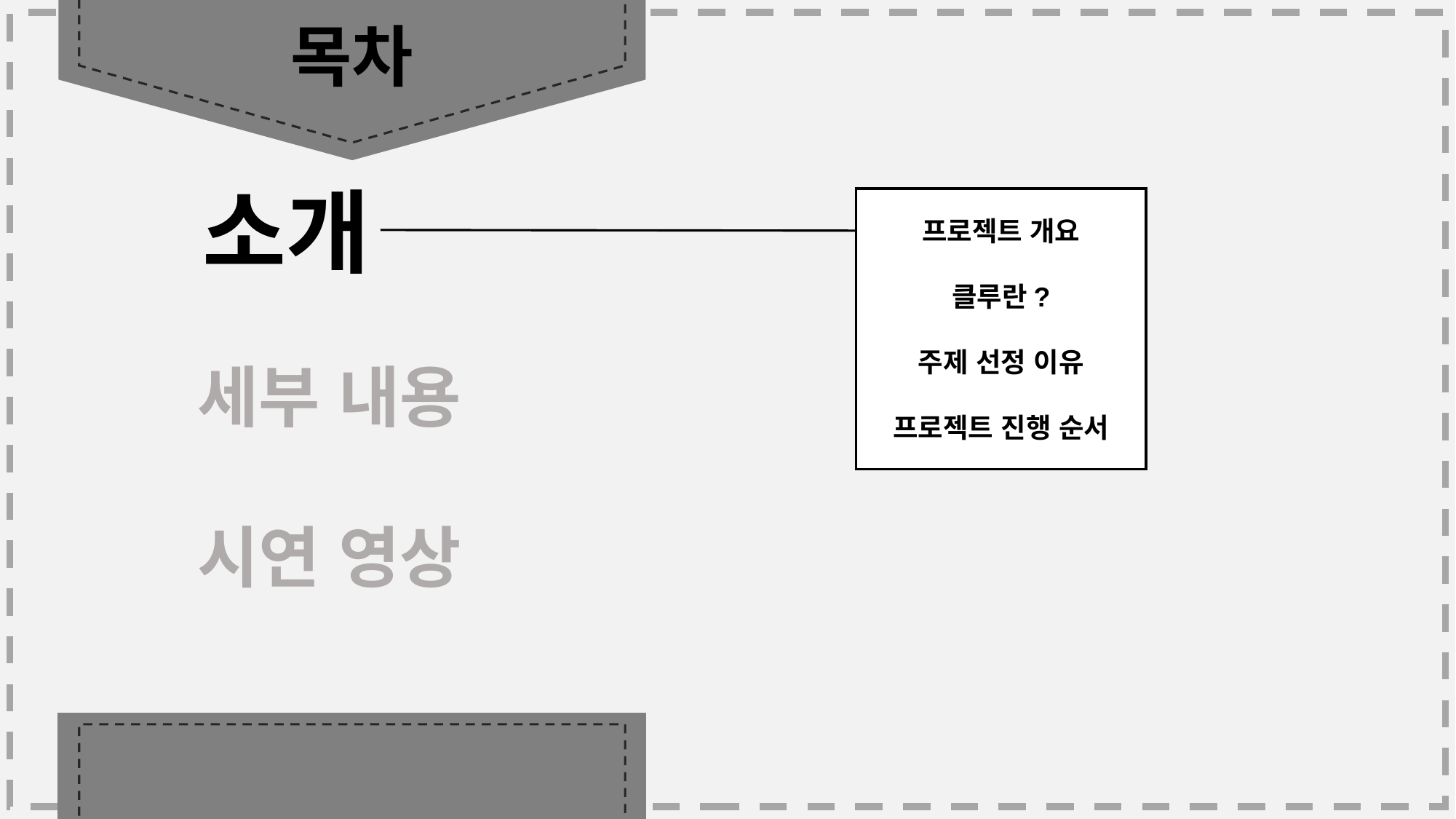

목차

소개
프로젝트 개요

클루란?

주제 선정 이유

프로젝트 진행 순서

세부 내용

시연 영상